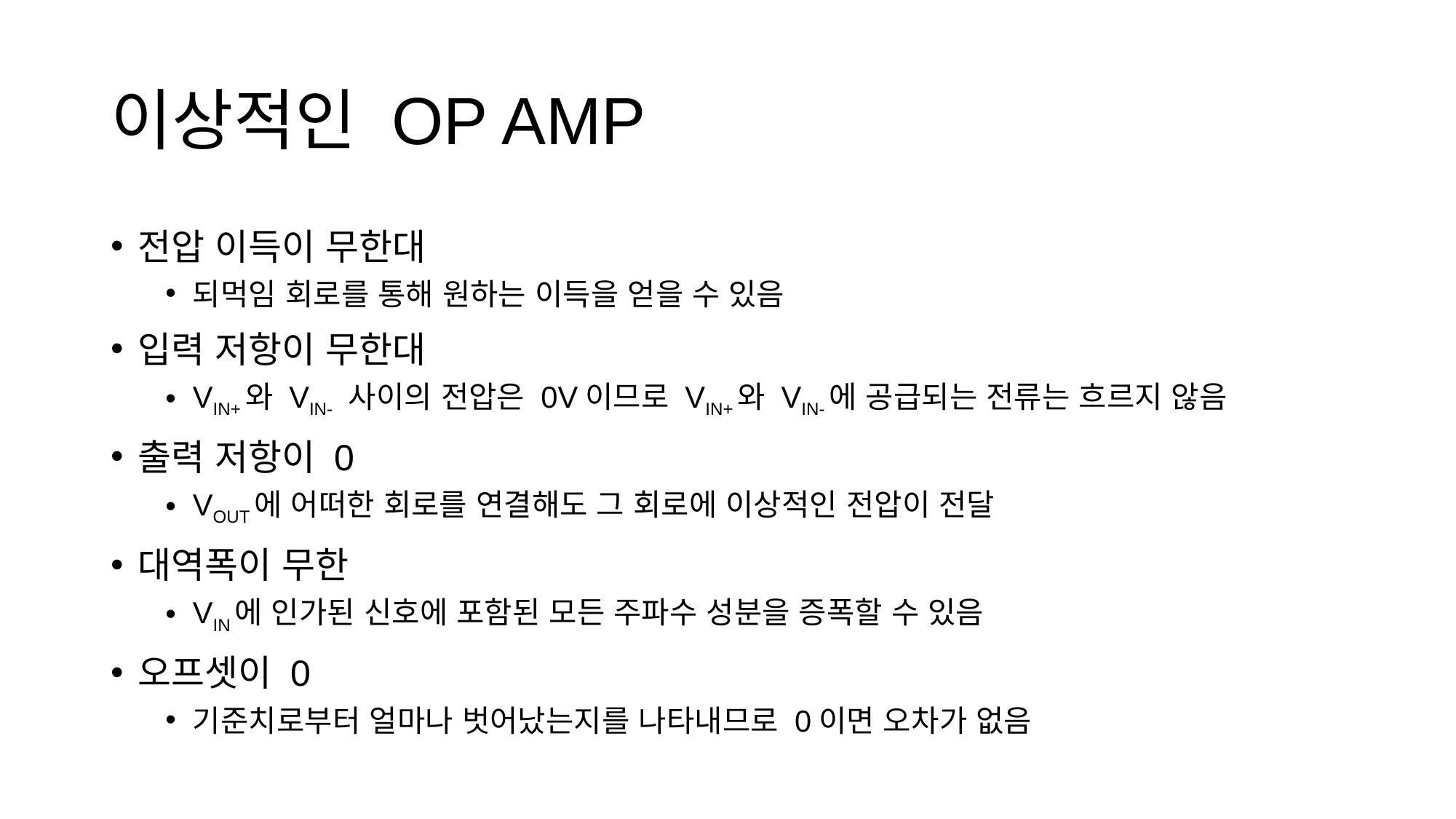

# 이상적인 OP AMP
전압 이득이 무한대
되먹임 회로를 통해 원하는 이득을 얻을 수 있음
입력 저항이 무한대
VIN+와 VIN- 사이의 전압은 0V이므로 VIN+와 VIN-에 공급되는 전류는 흐르지 않음
출력 저항이 0
VOUT에 어떠한 회로를 연결해도 그 회로에 이상적인 전압이 전달
대역폭이 무한
VIN에 인가된 신호에 포함된 모든 주파수 성분을 증폭할 수 있음
오프셋이 0
기준치로부터 얼마나 벗어났는지를 나타내므로 0이면 오차가 없음